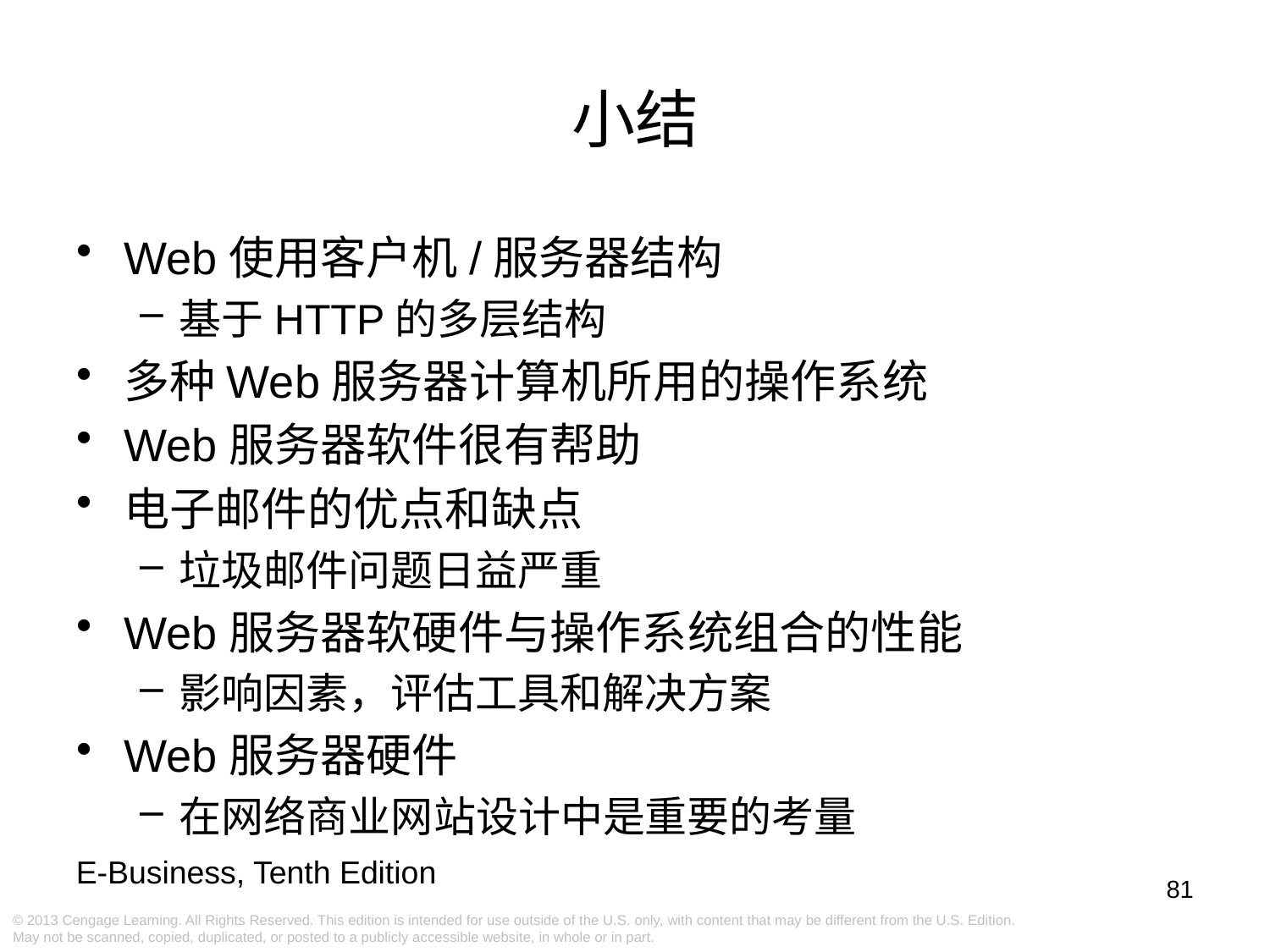

小结
Web使用客户机/服务器结构
基于HTTP的多层结构
多种Web服务器计算机所用的操作系统
Web服务器软件很有帮助
电子邮件的优点和缺点
垃圾邮件问题日益严重
Web服务器软硬件与操作系统组合的性能
影响因素，评估工具和解决方案
Web服务器硬件
在网络商业网站设计中是重要的考量
81